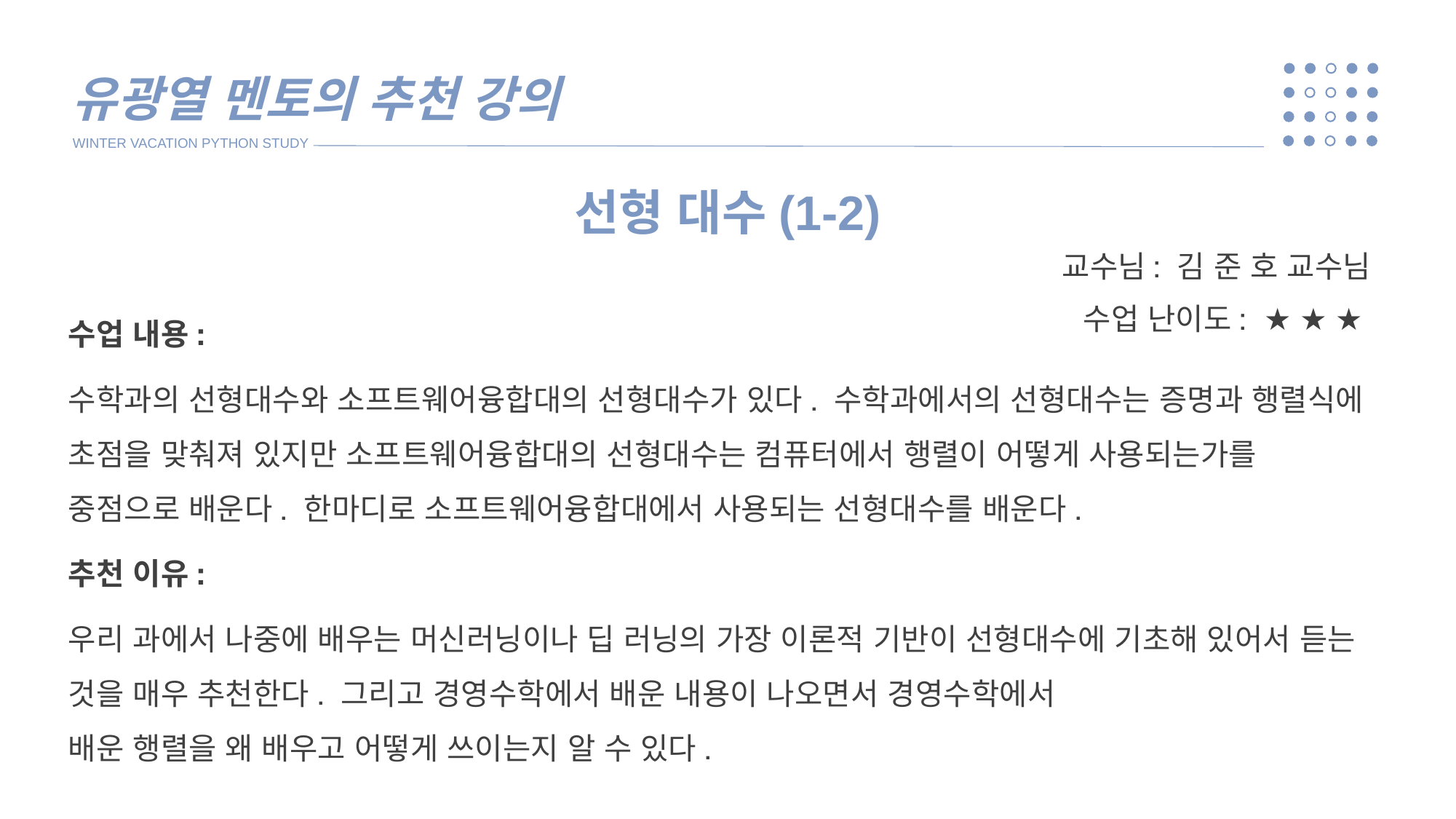

유광열 멘토의 추천 강의
WINTER VACATION PYTHON STUDY

선형 대수(1-2)
교수님: 김 준 호 교수님

수업 난이도:  ★ ★ ★

수업 내용:

수학과의 선형대수와 소프트웨어융합대의 선형대수가 있다. 수학과에서의 선형대수는 증명과 행렬식에 초점을 맞춰져 있지만 소프트웨어융합대의 선형대수는 컴퓨터에서 행렬이 어떻게 사용되는가를 중점으로 배운다. 한마디로 소프트웨어융합대에서 사용되는 선형대수를 배운다.

추천 이유:

우리 과에서 나중에 배우는 머신러닝이나 딥 러닝의 가장 이론적 기반이 선형대수에 기초해 있어서 듣는 것을 매우 추천한다. 그리고 경영수학에서 배운 내용이 나오면서 경영수학에서
배운 행렬을 왜 배우고 어떻게 쓰이는지 알 수 있다.